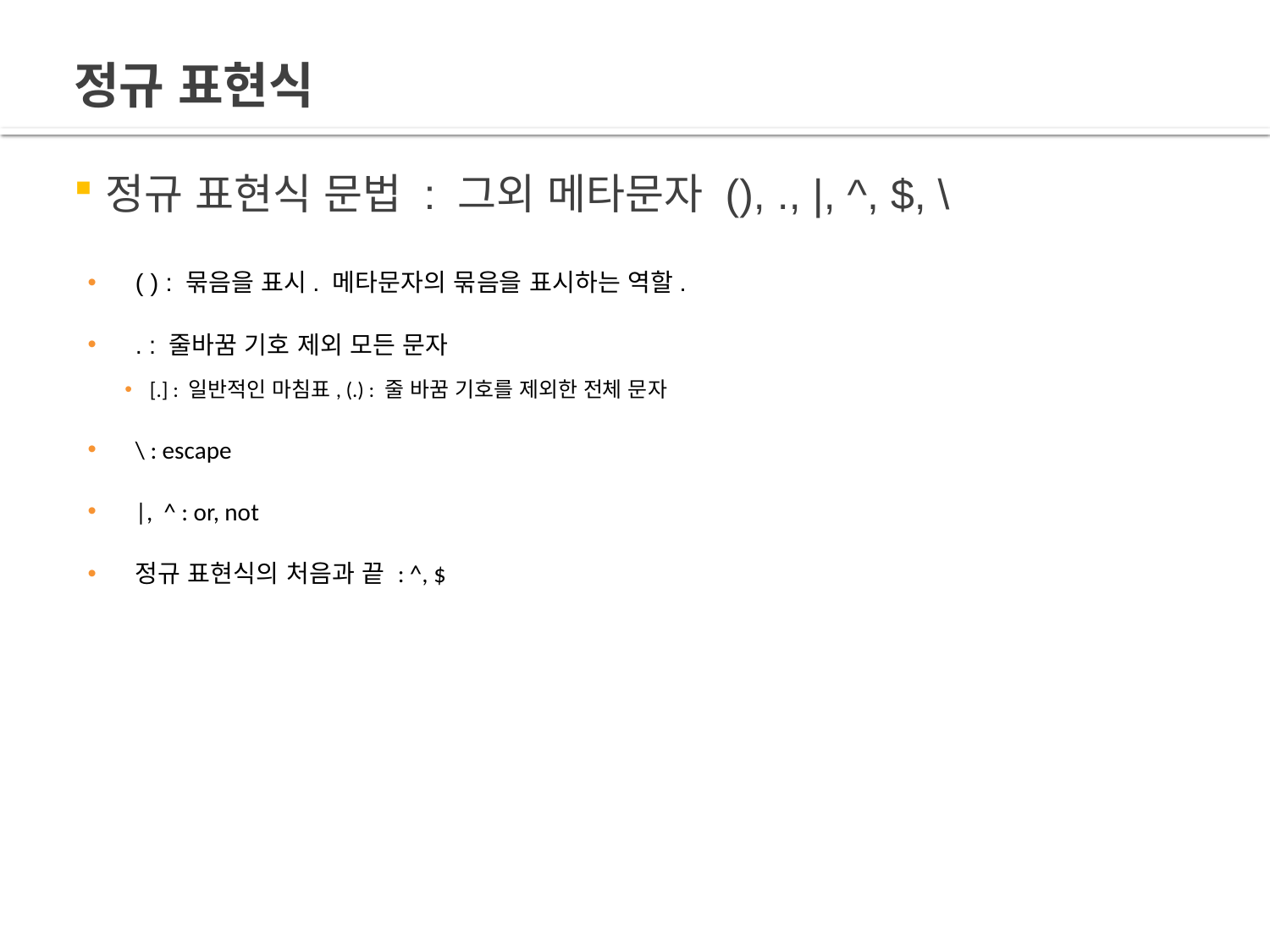

# 정규 표현식
정규 표현식 문법 : 그외 메타문자 (), ., |, ^, $, \

( ) : 묶음을 표시. 메타문자의 묶음을 표시하는 역할.
. : 줄바꿈 기호 제외 모든 문자
[.] : 일반적인 마침표, (.) : 줄 바꿈 기호를 제외한 전체 문자
\ : escape
|,  ^ : or, not
정규 표현식의 처음과 끝 : ^, $